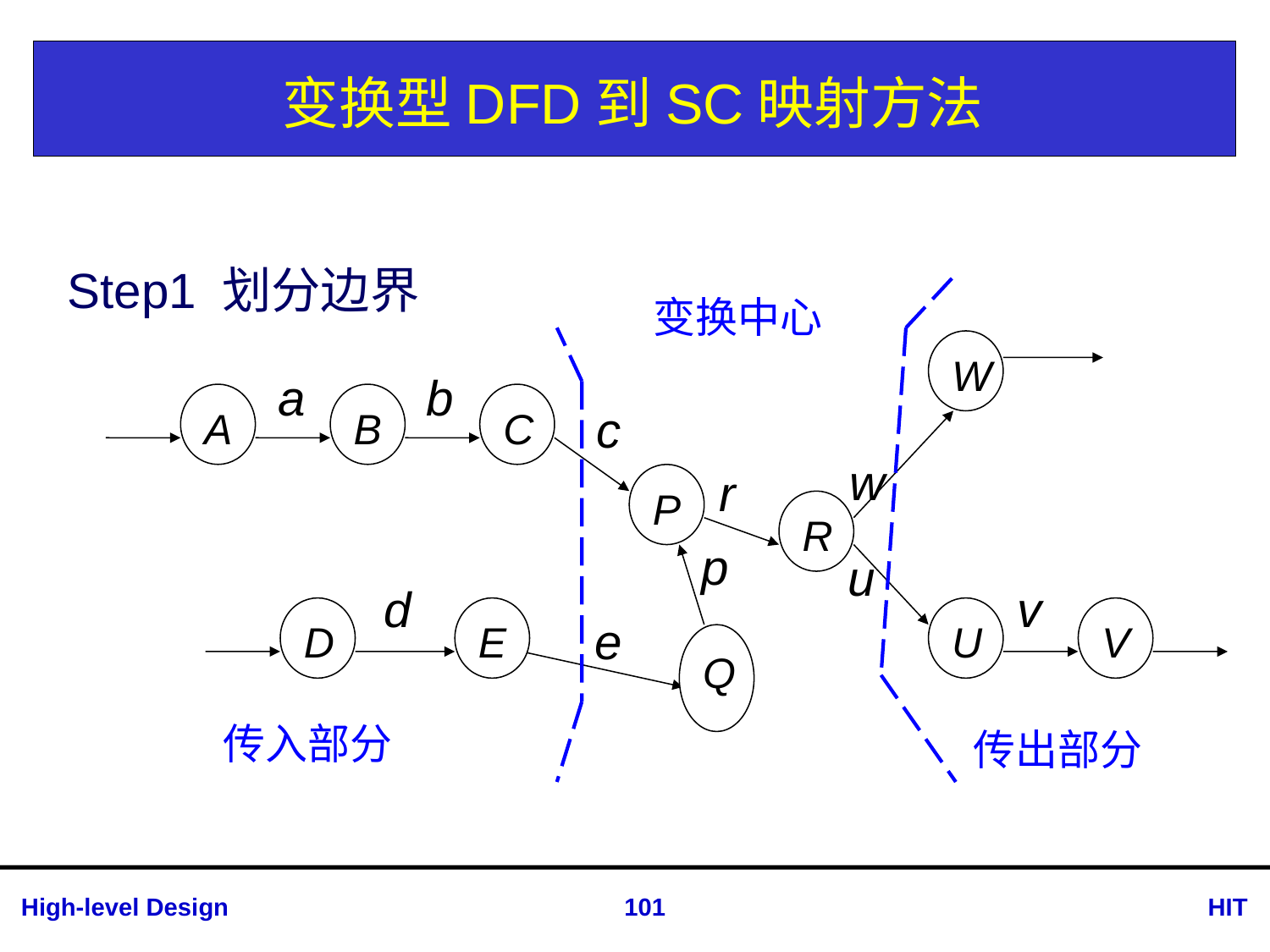

# 变换型DFD到SC映射方法
Step1 划分边界

变换中心

W

a
b
A
B
C
c

w
r
P
R

p
u

d
v
D
E
U
V
e
Q

传入部分
传出部分